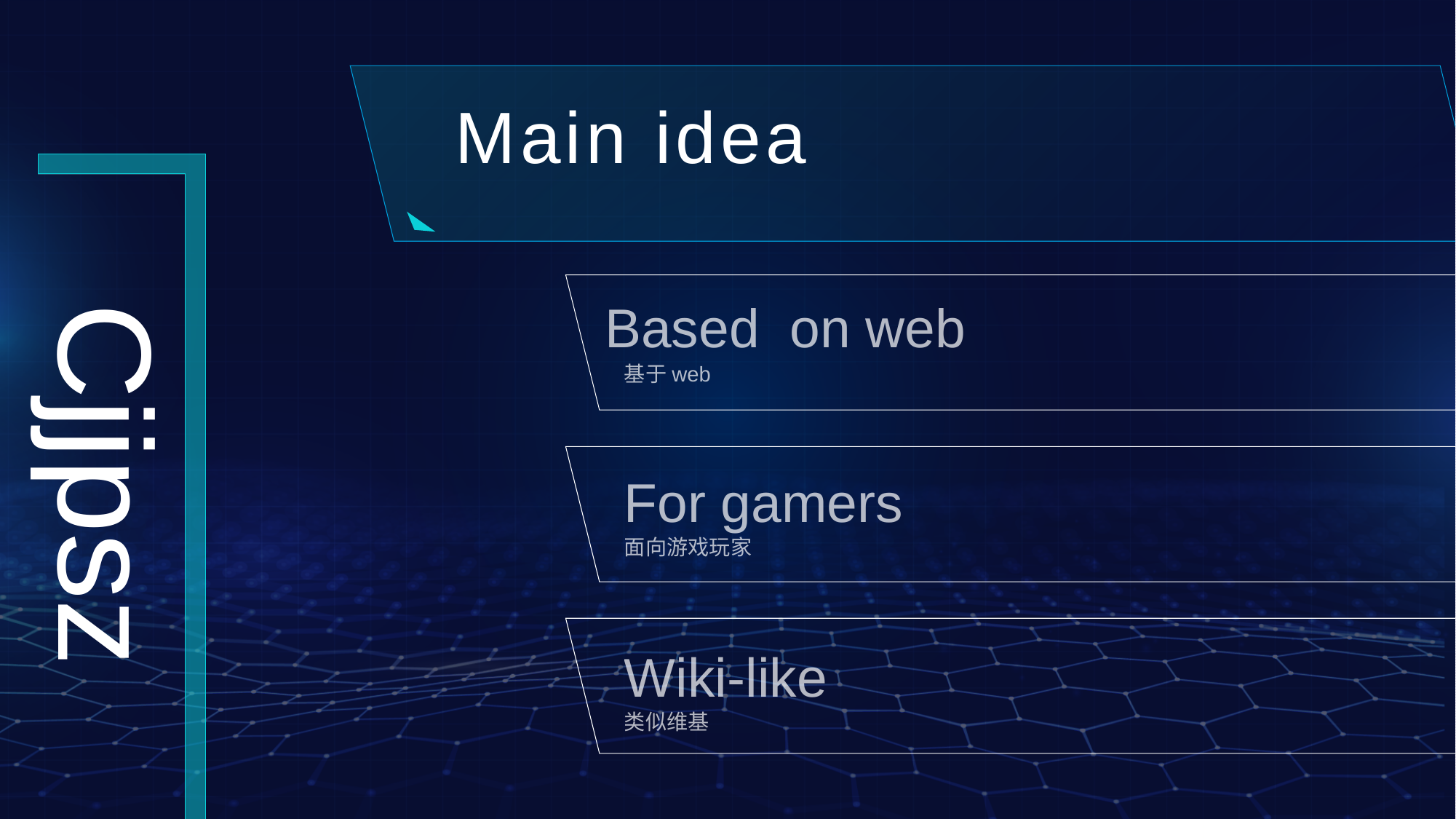

Main idea
Based  on web
Cjjpsz
基于web
For gamers
面向游戏玩家
Wiki-like
类似维基